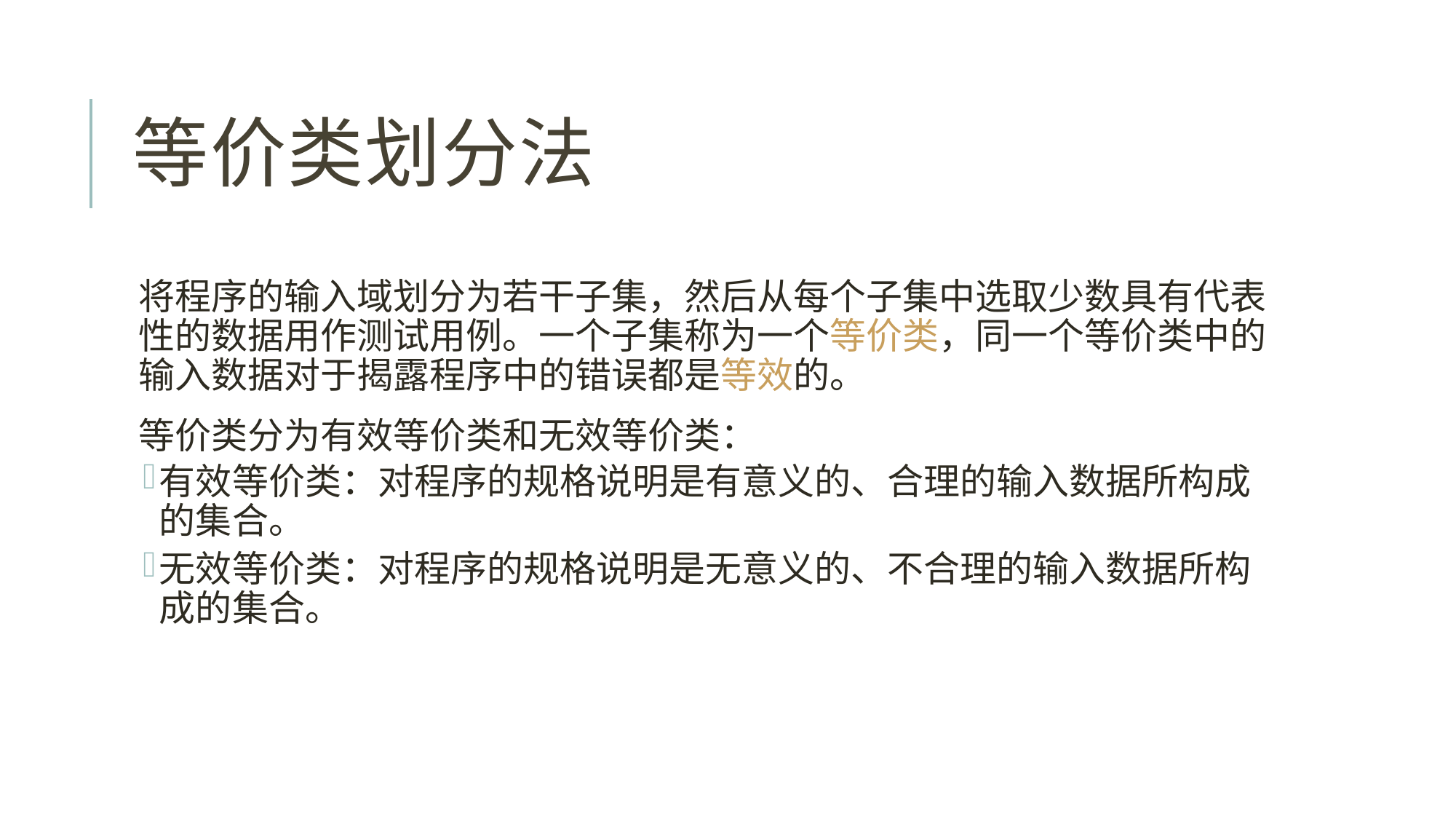

# 等价类划分法
将程序的输入域划分为若干子集，然后从每个子集中选取少数具有代表性的数据用作测试用例。一个子集称为一个等价类，同一个等价类中的输入数据对于揭露程序中的错误都是等效的。
等价类分为有效等价类和无效等价类：
有效等价类：对程序的规格说明是有意义的、合理的输入数据所构成的集合。
无效等价类：对程序的规格说明是无意义的、不合理的输入数据所构成的集合。